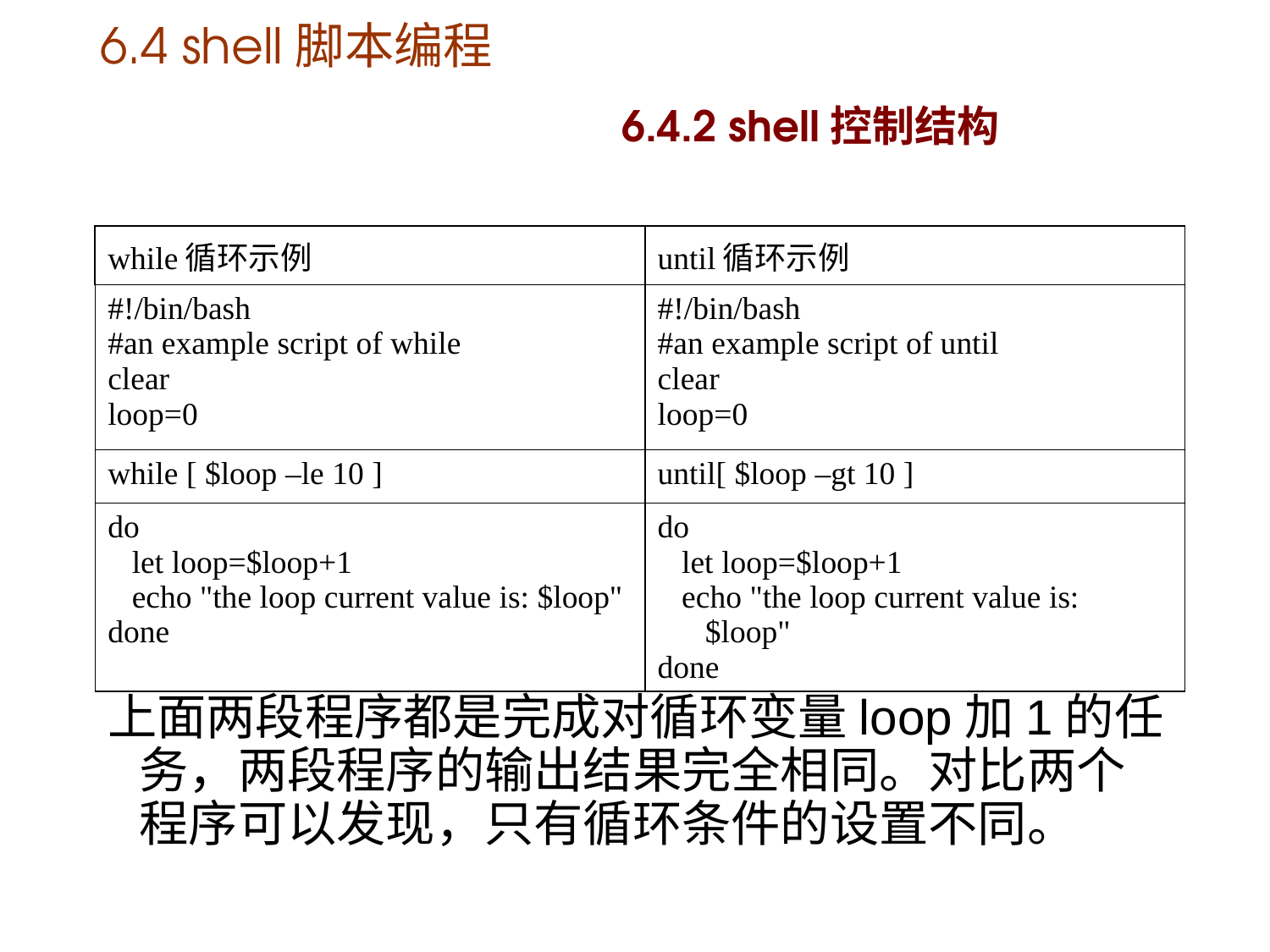

# 6.4 shell脚本编程 6.4.2 shell控制结构
| while循环示例 | until循环示例 |
| --- | --- |
| #!/bin/bash #an example script of while clear loop=0 | #!/bin/bash #an example script of until clear loop=0 |
| while [ $loop –le 10 ] | until[ $loop –gt 10 ] |
| do let loop=$loop+1 echo "the loop current value is: $loop" done | do let loop=$loop+1 echo "the loop current value is: $loop" done |
上面两段程序都是完成对循环变量loop加1的任务，两段程序的输出结果完全相同。对比两个程序可以发现，只有循环条件的设置不同。